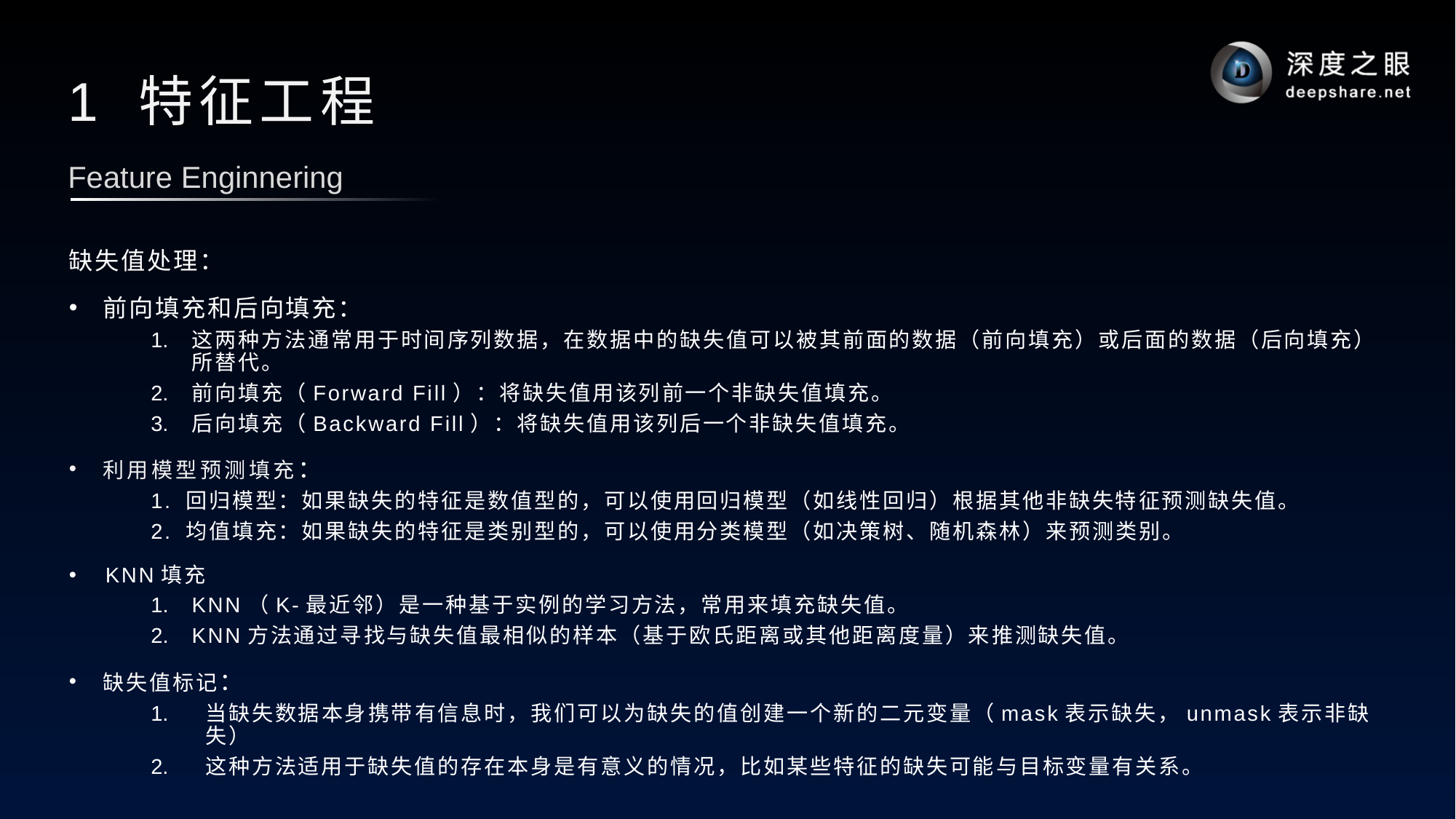

# 1 特征工程
Feature Enginnering
缺失值处理：
前向填充和后向填充：
这两种方法通常用于时间序列数据，在数据中的缺失值可以被其前面的数据（前向填充）或后面的数据（后向填充）所替代。
前向填充（Forward Fill）：将缺失值用该列前一个非缺失值填充。
后向填充（Backward Fill）：将缺失值用该列后一个非缺失值填充。
利用模型预测填充：
1. 回归模型：如果缺失的特征是数值型的，可以使用回归模型（如线性回归）根据其他非缺失特征预测缺失值。
2. 均值填充：如果缺失的特征是类别型的，可以使用分类模型（如决策树、随机森林）来预测类别。
  KNN填充
KNN（K-最近邻）是一种基于实例的学习方法，常用来填充缺失值。
KNN方法通过寻找与缺失值最相似的样本（基于欧氏距离或其他距离度量）来推测缺失值。
缺失值标记：
当缺失数据本身携带有信息时，我们可以为缺失的值创建一个新的二元变量（mask表示缺失，unmask表示非缺失）
这种方法适用于缺失值的存在本身是有意义的情况，比如某些特征的缺失可能与目标变量有关系。